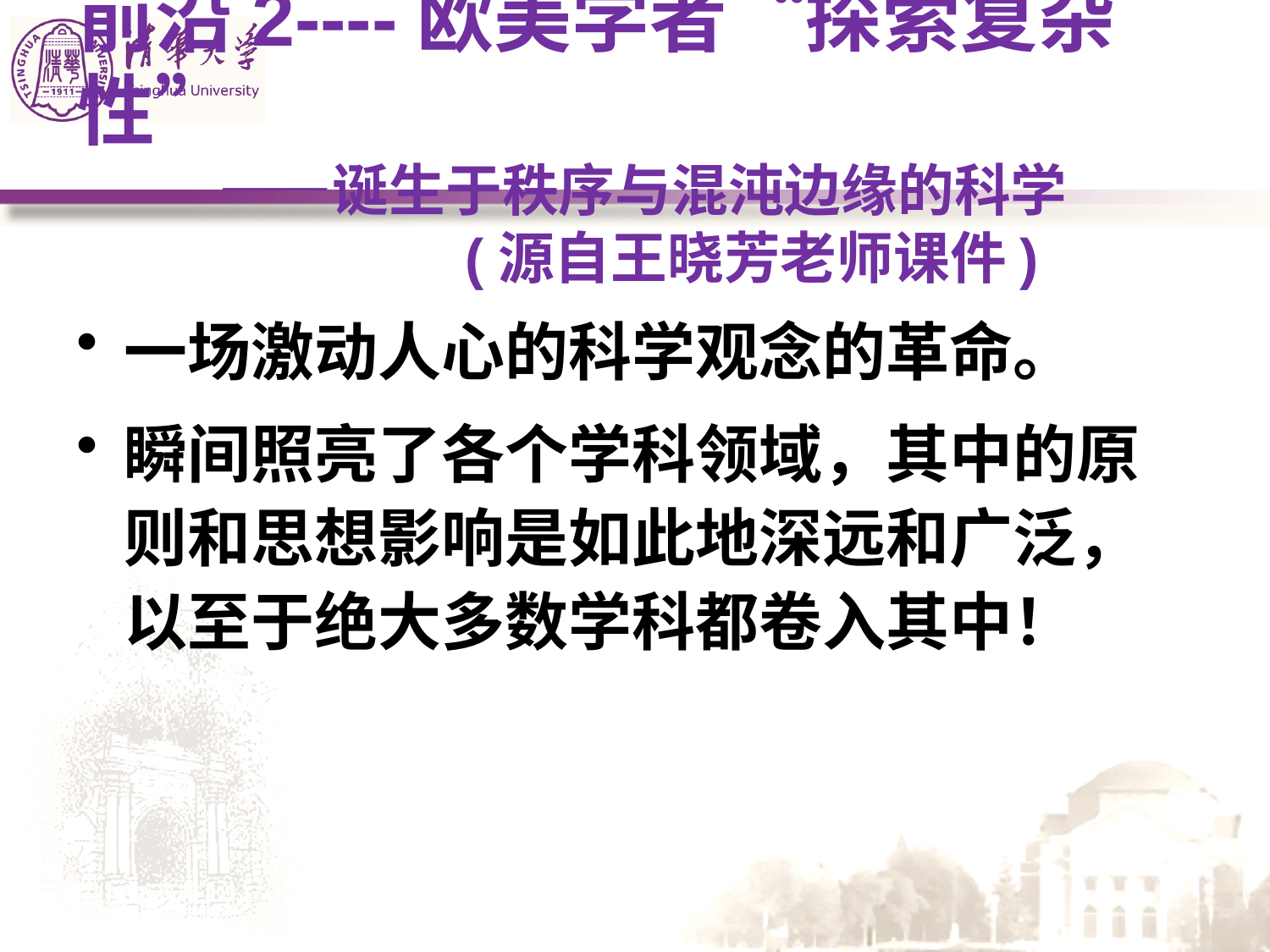

# 前沿2----欧美学者“探索复杂性” ——诞生于秩序与混沌边缘的科学 (源自王晓芳老师课件)
一场激动人心的科学观念的革命。
瞬间照亮了各个学科领域，其中的原则和思想影响是如此地深远和广泛，以至于绝大多数学科都卷入其中！